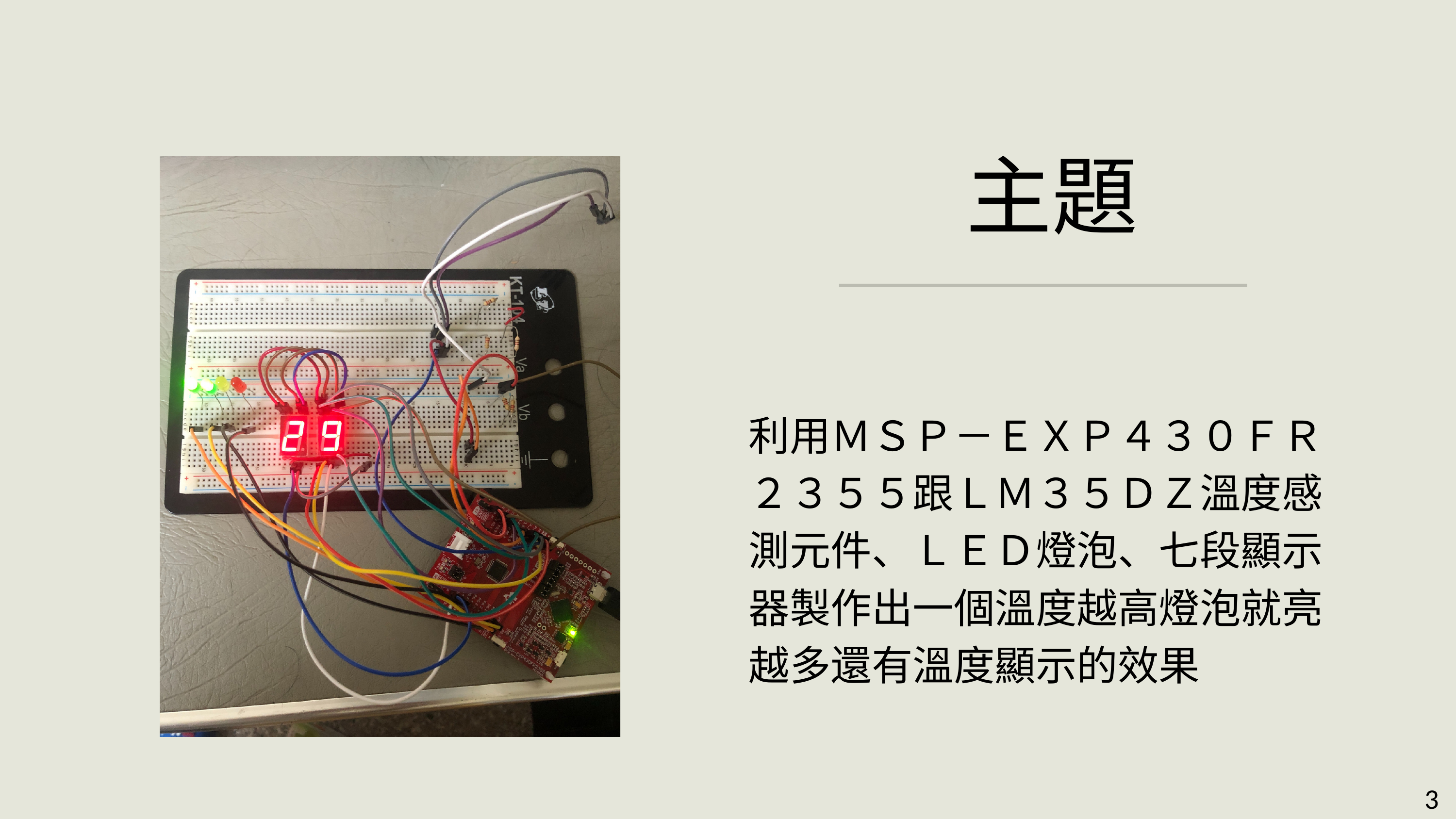

主題

利用ＭＳＰ－ＥＸＰ４３０ＦＲ２３５５跟ＬＭ３５ＤＺ溫度感測元件、ＬＥＤ燈泡、七段顯示器製作出一個溫度越高燈泡就亮越多還有溫度顯示的效果
3